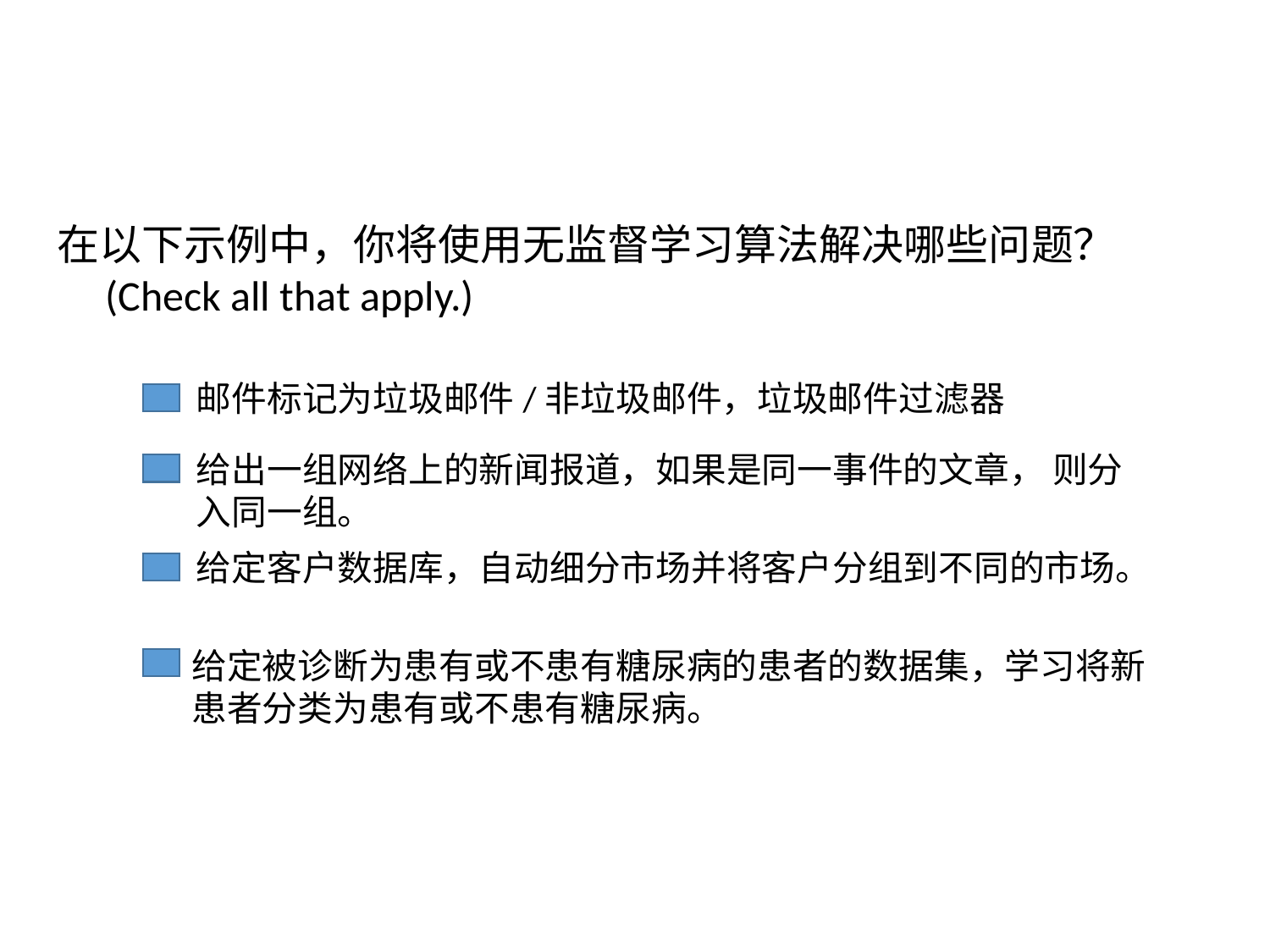

在以下示例中，你将使用无监督学习算法解决哪些问题？ (Check all that apply.)

邮件标记为垃圾邮件/非垃圾邮件，垃圾邮件过滤器

给出一组网络上的新闻报道，如果是同一事件的文章， 则分入同一组。

给定客户数据库，自动细分市场并将客户分组到不同的市场。

给定被诊断为患有或不患有糖尿病的患者的数据集，学习将新患者分类为患有或不患有糖尿病。